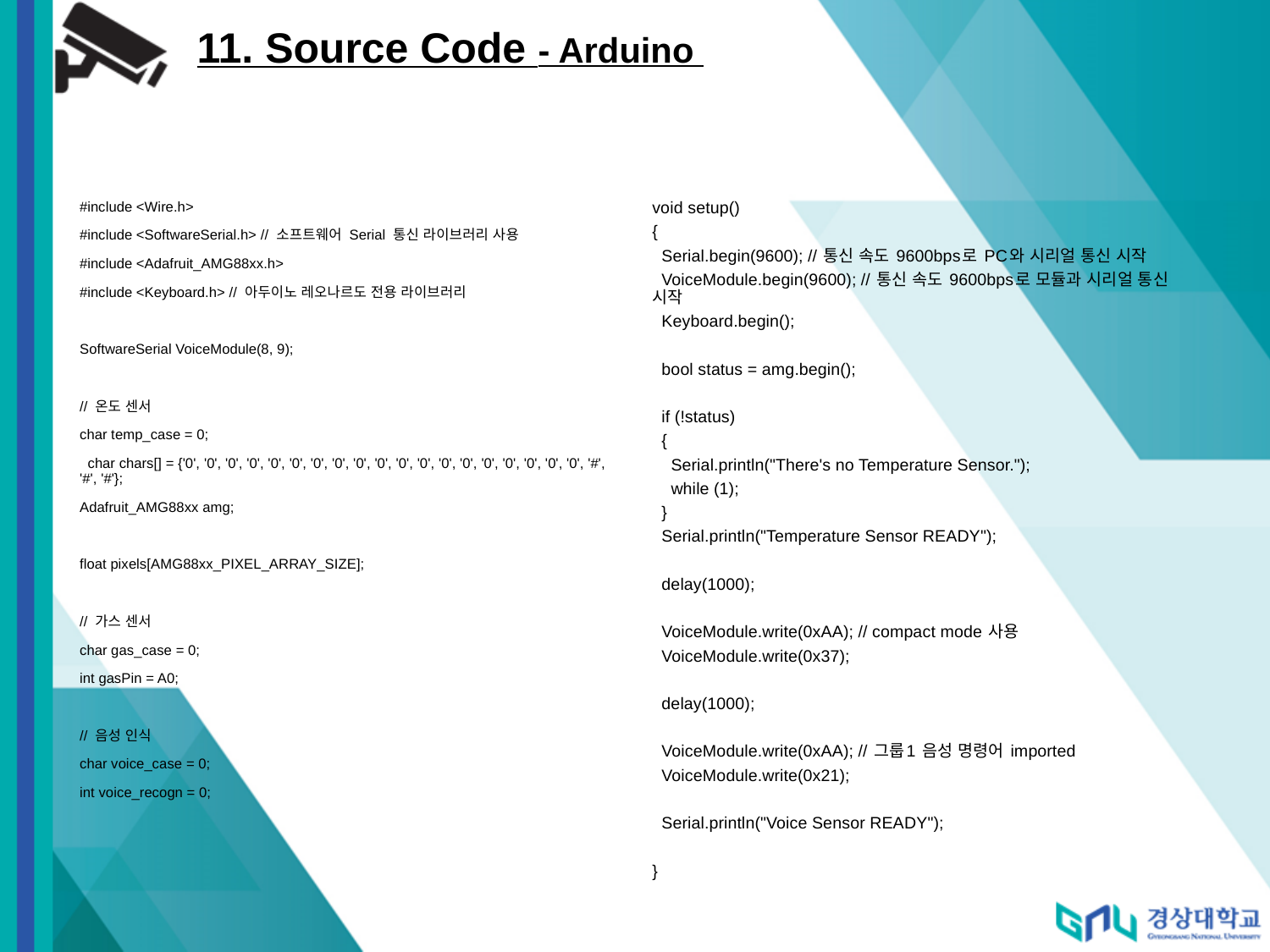

11. Source Code - Arduino
#include <Wire.h>
#include <SoftwareSerial.h> // 소프트웨어 Serial 통신 라이브러리 사용
#include <Adafruit_AMG88xx.h>
#include <Keyboard.h> // 아두이노 레오나르도 전용 라이브러리

SoftwareSerial VoiceModule(8, 9);

// 온도 센서
char temp_case = 0;
  char chars[] = {'0', '0', '0', '0', '0', '0', '0', '0', '0', '0', '0', '0', '0', '0', '0', '0', '0', '0', '0', '#', '#', '#'};
Adafruit_AMG88xx amg;

float pixels[AMG88xx_PIXEL_ARRAY_SIZE];

// 가스 센서
char gas_case = 0;
int gasPin = A0;

// 음성 인식
char voice_case = 0;
int voice_recogn = 0;
void setup()
{
  Serial.begin(9600); // 통신 속도 9600bps로 PC와 시리얼 통신 시작
  VoiceModule.begin(9600); // 통신 속도 9600bps로 모듈과 시리얼 통신 시작
  Keyboard.begin();

  bool status = amg.begin();

  if (!status)
  {
    Serial.println("There's no Temperature Sensor.");
    while (1);
  }
  Serial.println("Temperature Sensor READY");

  delay(1000);

  VoiceModule.write(0xAA); // compact mode 사용
  VoiceModule.write(0x37);

  delay(1000);

  VoiceModule.write(0xAA); // 그룹1 음성 명령어 imported
  VoiceModule.write(0x21);

  Serial.println("Voice Sensor READY");

}